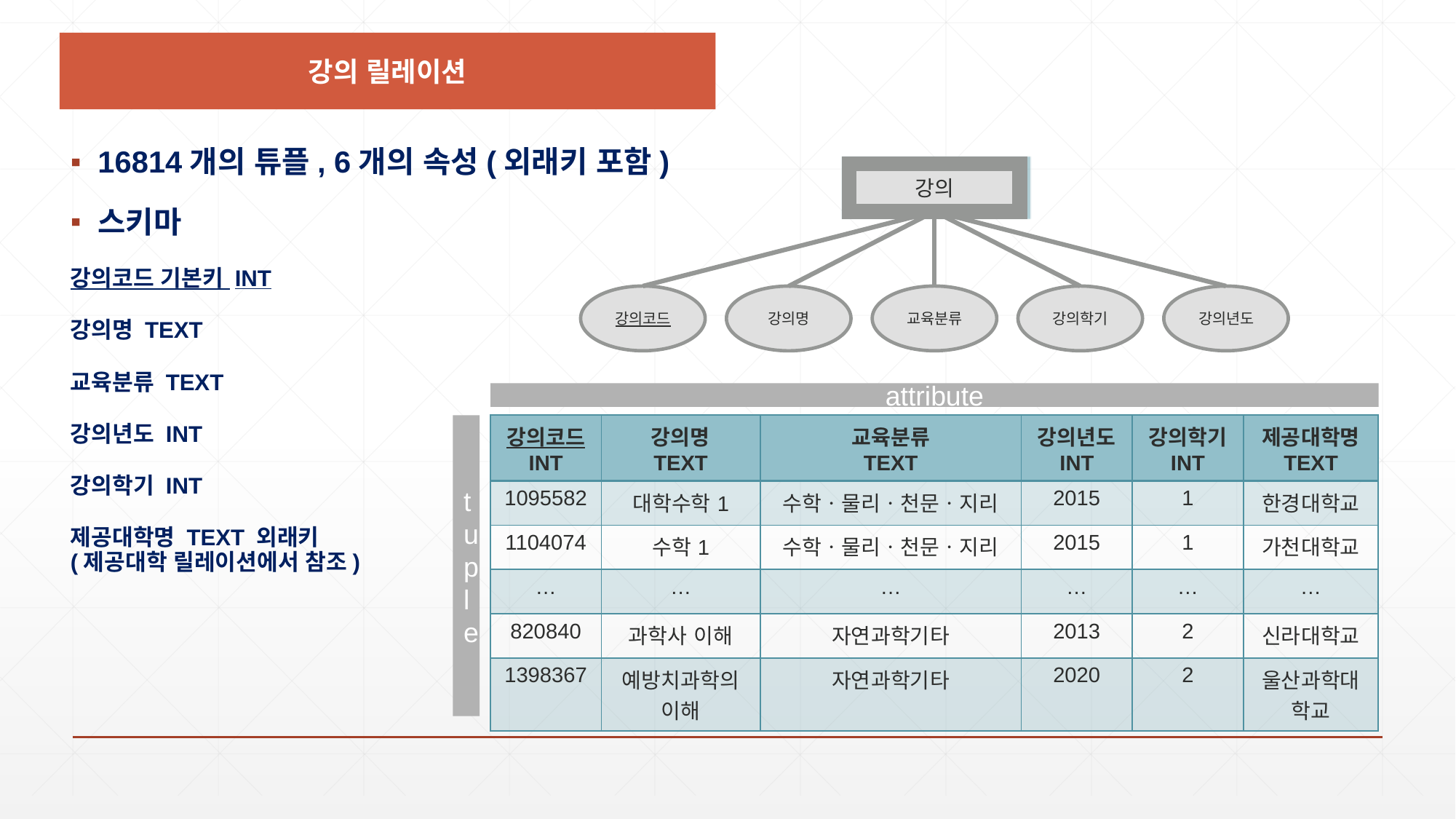

강의 릴레이션
16814개의 튜플, 6개의 속성(외래키 포함)
스키마
강의코드 기본키 INT
강의명 TEXT
교육분류 TEXT
강의년도 INT
강의학기 INT
제공대학명 TEXT 외래키 			        (제공대학 릴레이션에서 참조)
강의
강의년도
강의학기
교육분류
강의코드
강의명
attribute
tuple
| 강의코드 INT | 강의명 TEXT | 교육분류 TEXT | 강의년도 INT | 강의학기 INT | 제공대학명 TEXT |
| --- | --- | --- | --- | --- | --- |
| 1095582 | 대학수학1 | 수학ㆍ물리ㆍ천문ㆍ지리 | 2015 | 1 | 한경대학교 |
| 1104074 | 수학1 | 수학ㆍ물리ㆍ천문ㆍ지리 | 2015 | 1 | 가천대학교 |
| … | … | … | … | … | … |
| 820840 | 과학사 이해 | 자연과학기타 | 2013 | 2 | 신라대학교 |
| 1398367 | 예방치과학의 이해 | 자연과학기타 | 2020 | 2 | 울산과학대학교 |